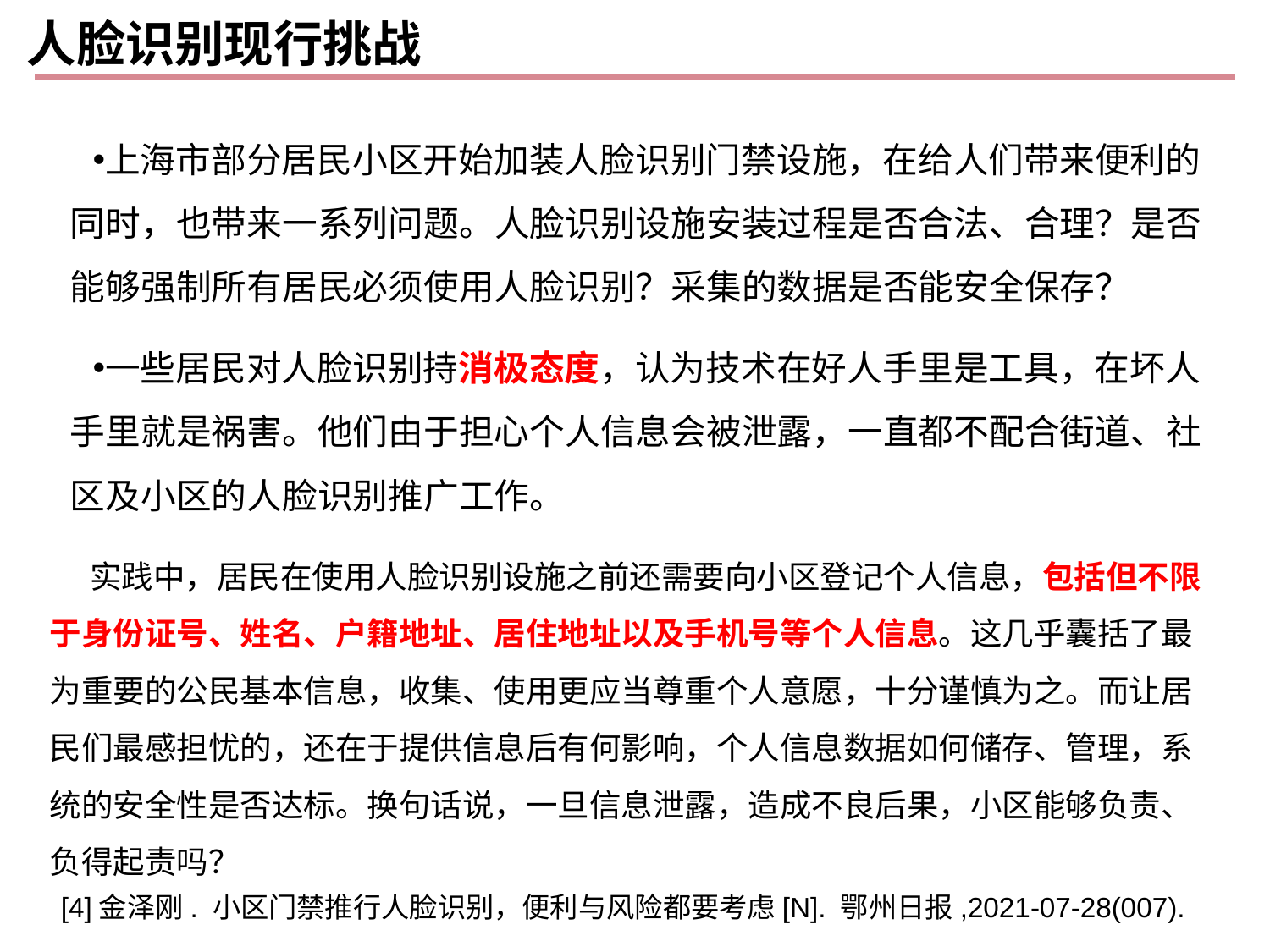

# 人脸识别现行挑战
上海市部分居民小区开始加装人脸识别门禁设施，在给人们带来便利的同时，也带来一系列问题。人脸识别设施安装过程是否合法、合理？是否能够强制所有居民必须使用人脸识别？采集的数据是否能安全保存？
一些居民对人脸识别持消极态度，认为技术在好人手里是工具，在坏人手里就是祸害。他们由于担心个人信息会被泄露，一直都不配合街道、社区及小区的人脸识别推广工作。

实践中，居民在使用人脸识别设施之前还需要向小区登记个人信息，包括但不限于身份证号、姓名、户籍地址、居住地址以及手机号等个人信息。这几乎囊括了最为重要的公民基本信息，收集、使用更应当尊重个人意愿，十分谨慎为之。而让居民们最感担忧的，还在于提供信息后有何影响，个人信息数据如何储存、管理，系统的安全性是否达标。换句话说，一旦信息泄露，造成不良后果，小区能够负责、负得起责吗？
[4]金泽刚. 小区门禁推行人脸识别，便利与风险都要考虑[N]. 鄂州日报,2021-07-28(007).